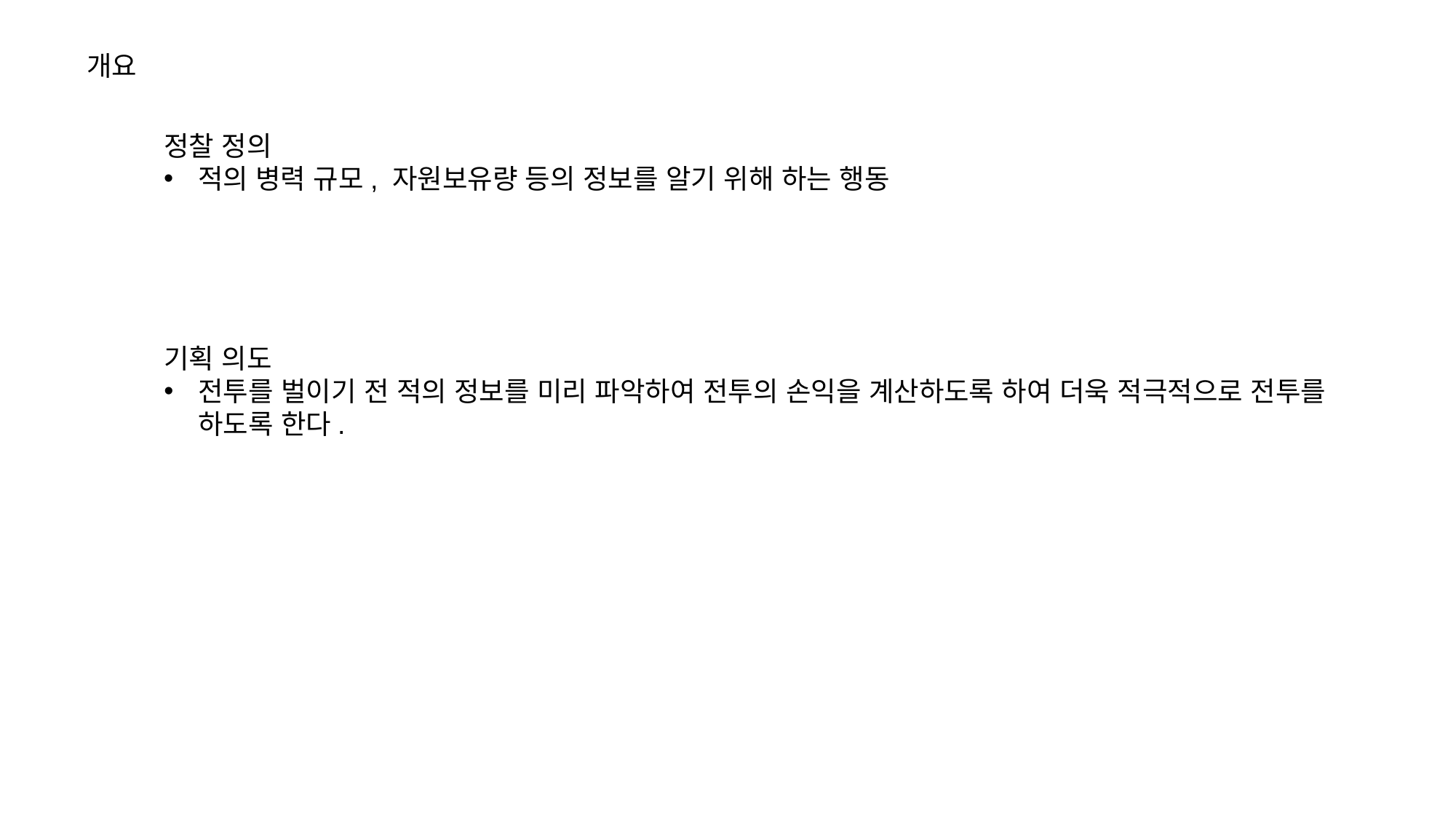

개요
정찰 정의
적의 병력 규모, 자원보유량 등의 정보를 알기 위해 하는 행동
기획 의도
전투를 벌이기 전 적의 정보를 미리 파악하여 전투의 손익을 계산하도록 하여 더욱 적극적으로 전투를 하도록 한다.